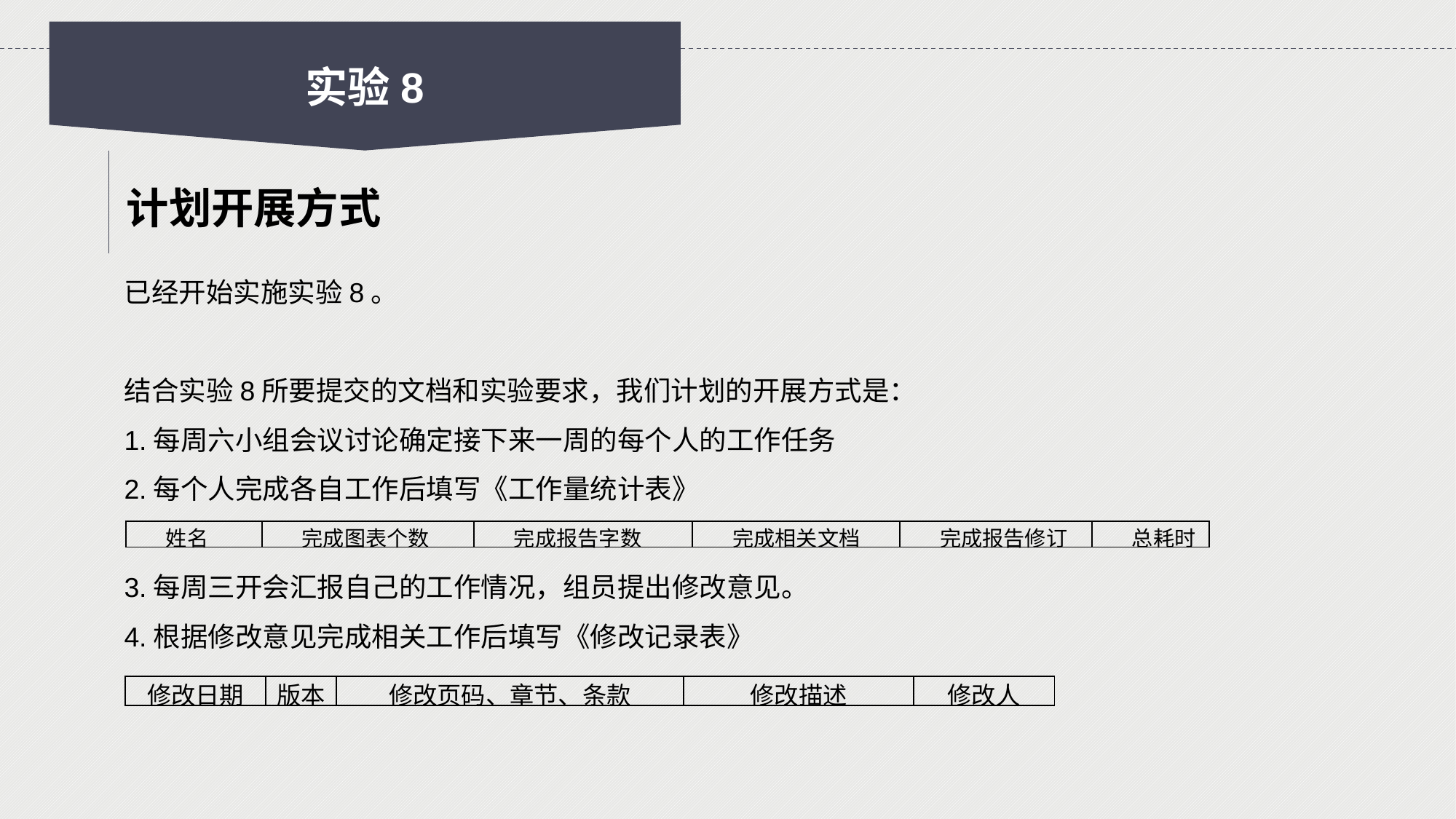

实验8
计划开展方式
已经开始实施实验8。

结合实验8所要提交的文档和实验要求，我们计划的开展方式是：
1.每周六小组会议讨论确定接下来一周的每个人的工作任务
2.每个人完成各自工作后填写《工作量统计表》

3.每周三开会汇报自己的工作情况，组员提出修改意见。
4.根据修改意见完成相关工作后填写《修改记录表》

| 姓名 | 完成图表个数 | 完成报告字数 | 完成相关文档 | 完成报告修订 | 总耗时 |
| --- | --- | --- | --- | --- | --- |
| 修改日期 | 版本 | 修改页码、章节、条款 | 修改描述 | 修改人 |
| --- | --- | --- | --- | --- |